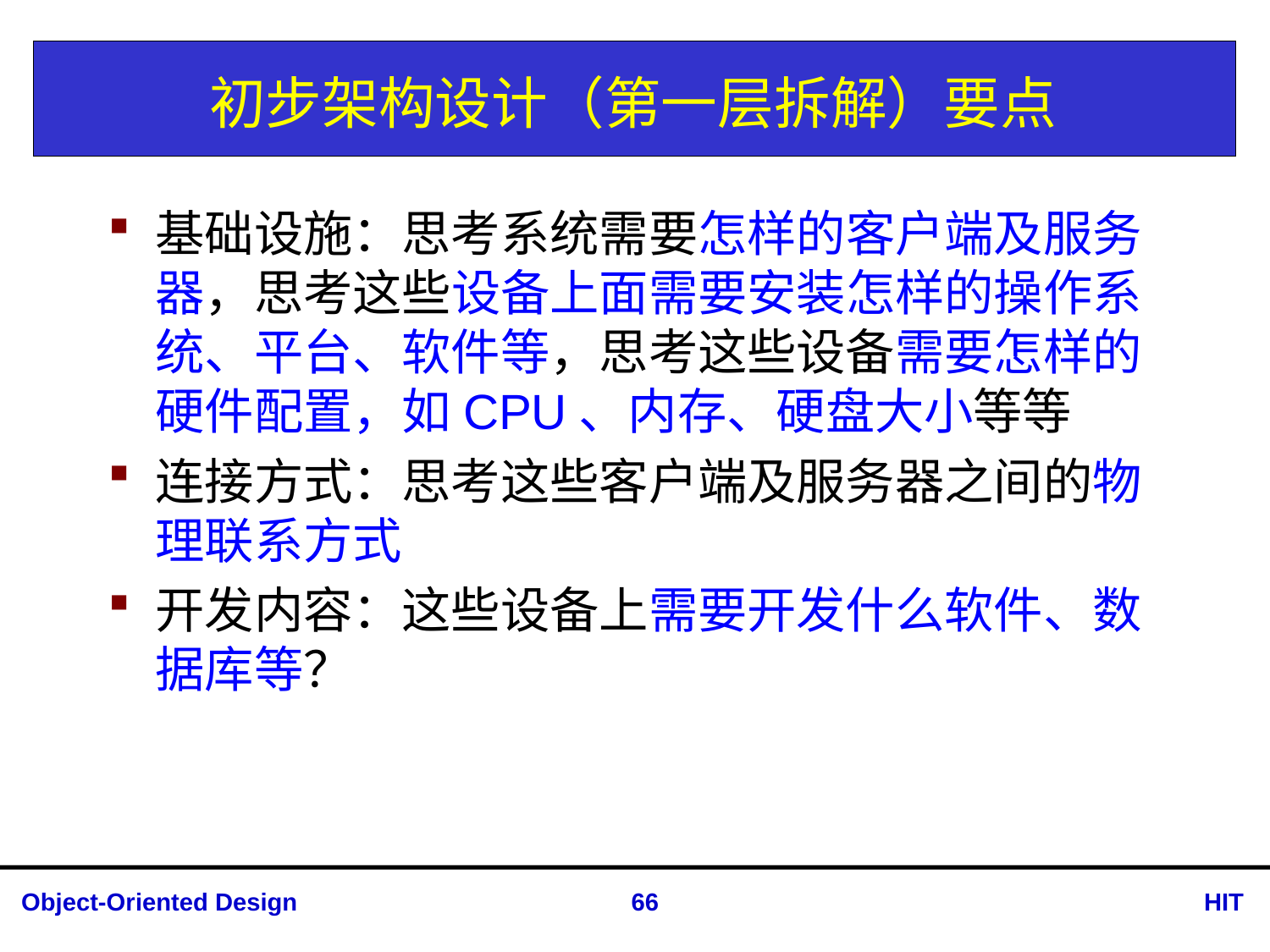

# 初步架构设计（第一层拆解）要点
基础设施：思考系统需要怎样的客户端及服务器，思考这些设备上面需要安装怎样的操作系统、平台、软件等，思考这些设备需要怎样的硬件配置，如CPU、内存、硬盘大小等等
连接方式：思考这些客户端及服务器之间的物理联系方式
开发内容：这些设备上需要开发什么软件、数据库等？